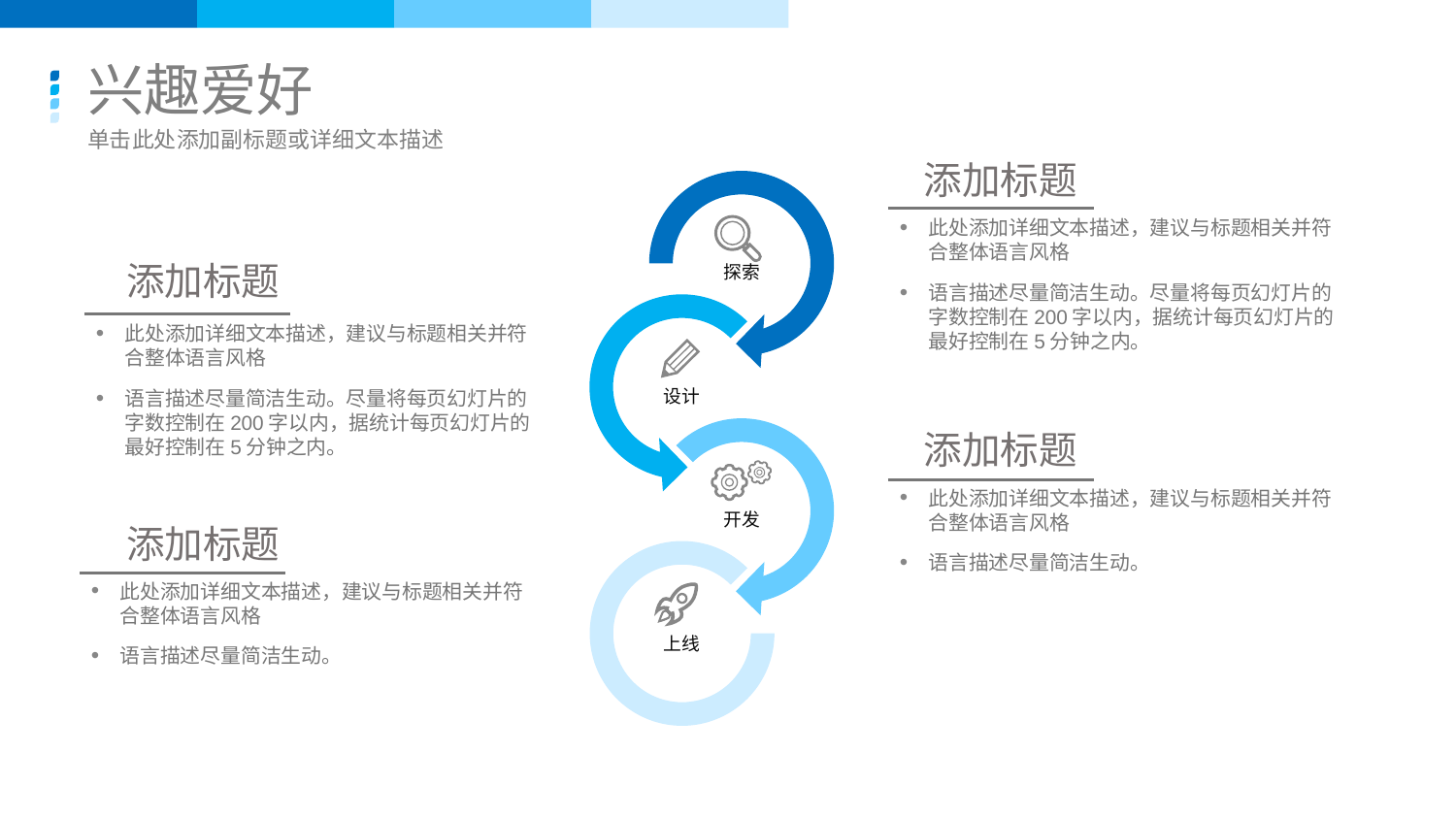

兴趣爱好
单击此处添加副标题或详细文本描述
添加标题
探索
设计
开发
上线
探索
此处添加详细文本描述，建议与标题相关并符合整体语言风格
语言描述尽量简洁生动。尽量将每页幻灯片的字数控制在200字以内，据统计每页幻灯片的最好控制在5分钟之内。

添加标题
设计
此处添加详细文本描述，建议与标题相关并符合整体语言风格
语言描述尽量简洁生动。尽量将每页幻灯片的字数控制在200字以内，据统计每页幻灯片的最好控制在5分钟之内。

添加标题
开发

此处添加详细文本描述，建议与标题相关并符合整体语言风格
语言描述尽量简洁生动。
添加标题
上线
此处添加详细文本描述，建议与标题相关并符合整体语言风格
语言描述尽量简洁生动。